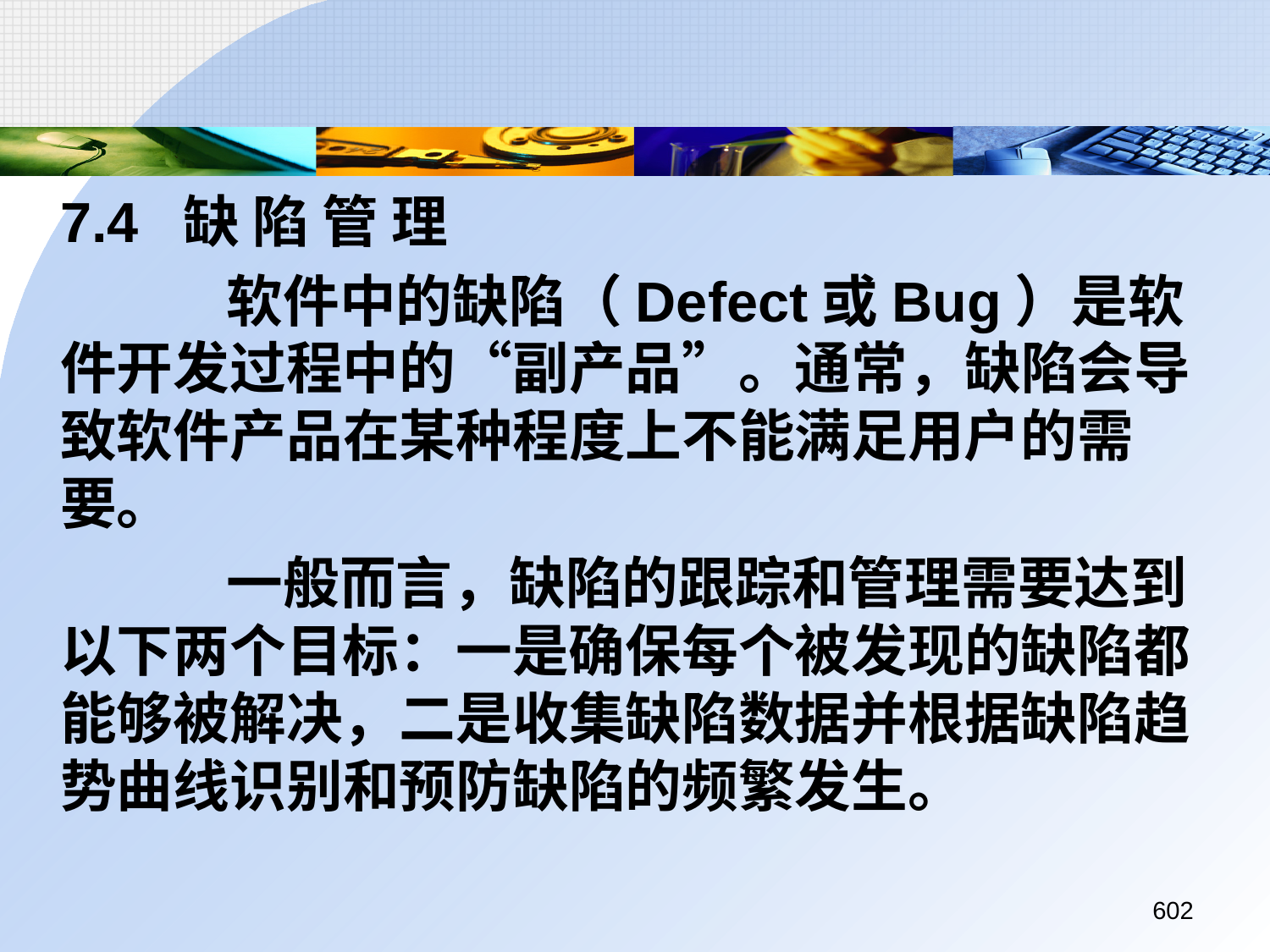

7.4  缺 陷 管 理
		  软件中的缺陷（Defect或Bug）是软件开发过程中的“副产品”。通常，缺陷会导致软件产品在某种程度上不能满足用户的需要。
		  一般而言，缺陷的跟踪和管理需要达到以下两个目标：一是确保每个被发现的缺陷都能够被解决，二是收集缺陷数据并根据缺陷趋势曲线识别和预防缺陷的频繁发生。

602